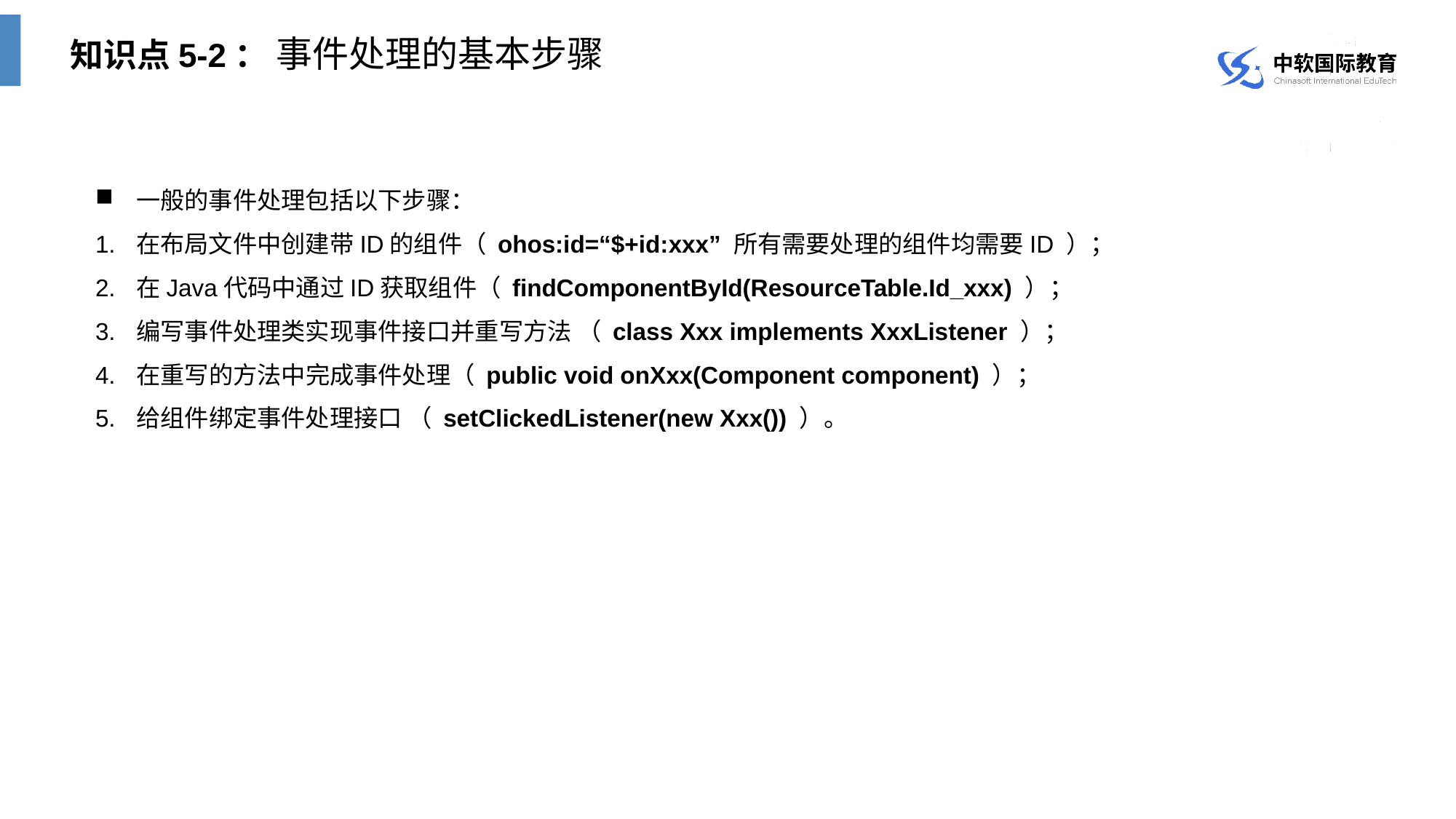

知识点5-2： 事件处理的基本步骤
一般的事件处理包括以下步骤：
在布局文件中创建带ID的组件（ ohos:id=“$+id:xxx” 所有需要处理的组件均需要ID ）；
在Java代码中通过ID获取组件（ findComponentById(ResourceTable.Id_xxx) ）；
编写事件处理类实现事件接口并重写方法 （ class Xxx implements XxxListener ）；
在重写的方法中完成事件处理（ public void onXxx(Component component) ）；
给组件绑定事件处理接口 （ setClickedListener(new Xxx()) ）。